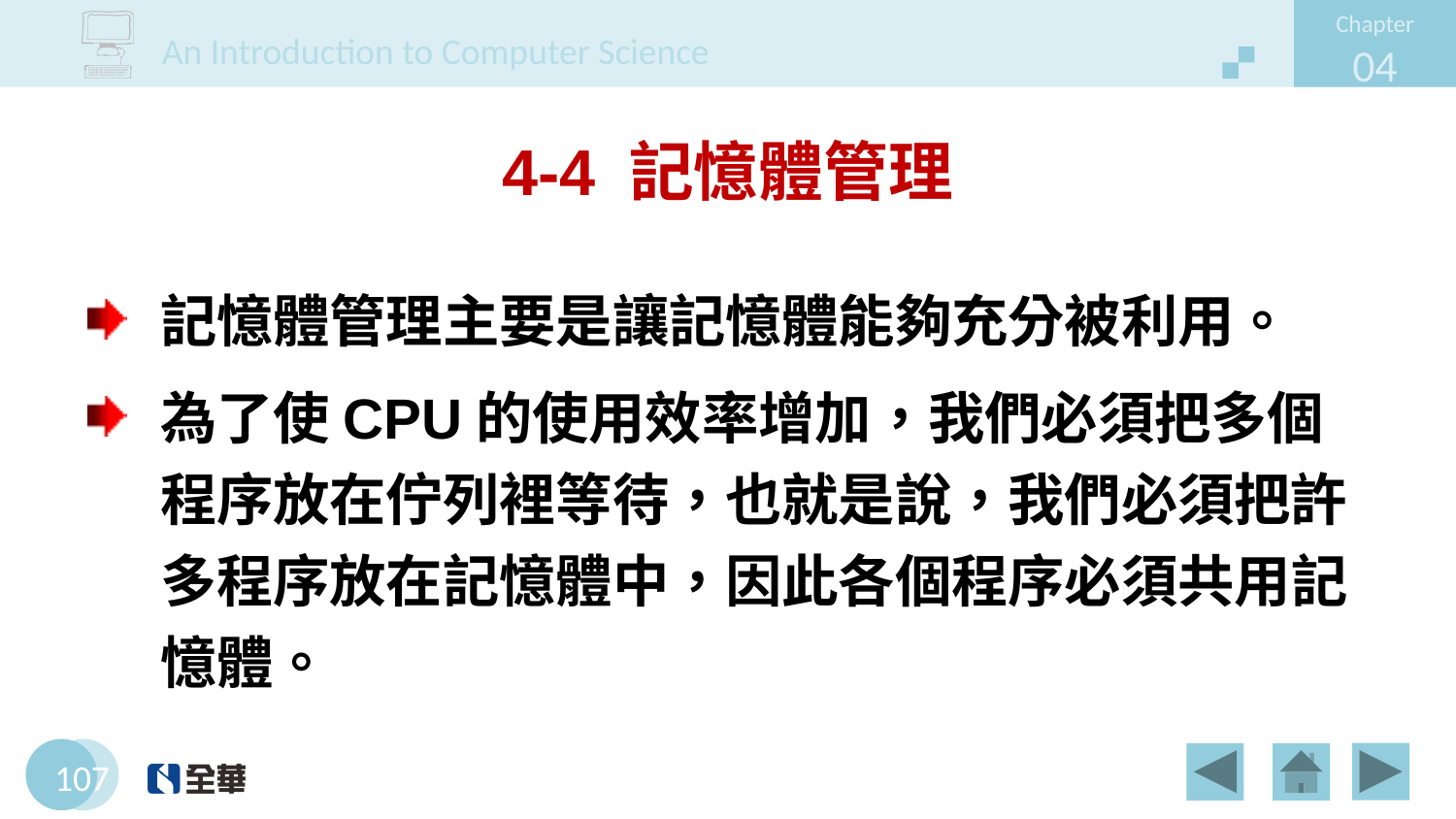

# 4-4 記憶體管理
記憶體管理主要是讓記憶體能夠充分被利用。
為了使CPU的使用效率增加，我們必須把多個程序放在佇列裡等待，也就是說，我們必須把許多程序放在記憶體中，因此各個程序必須共用記憶體。